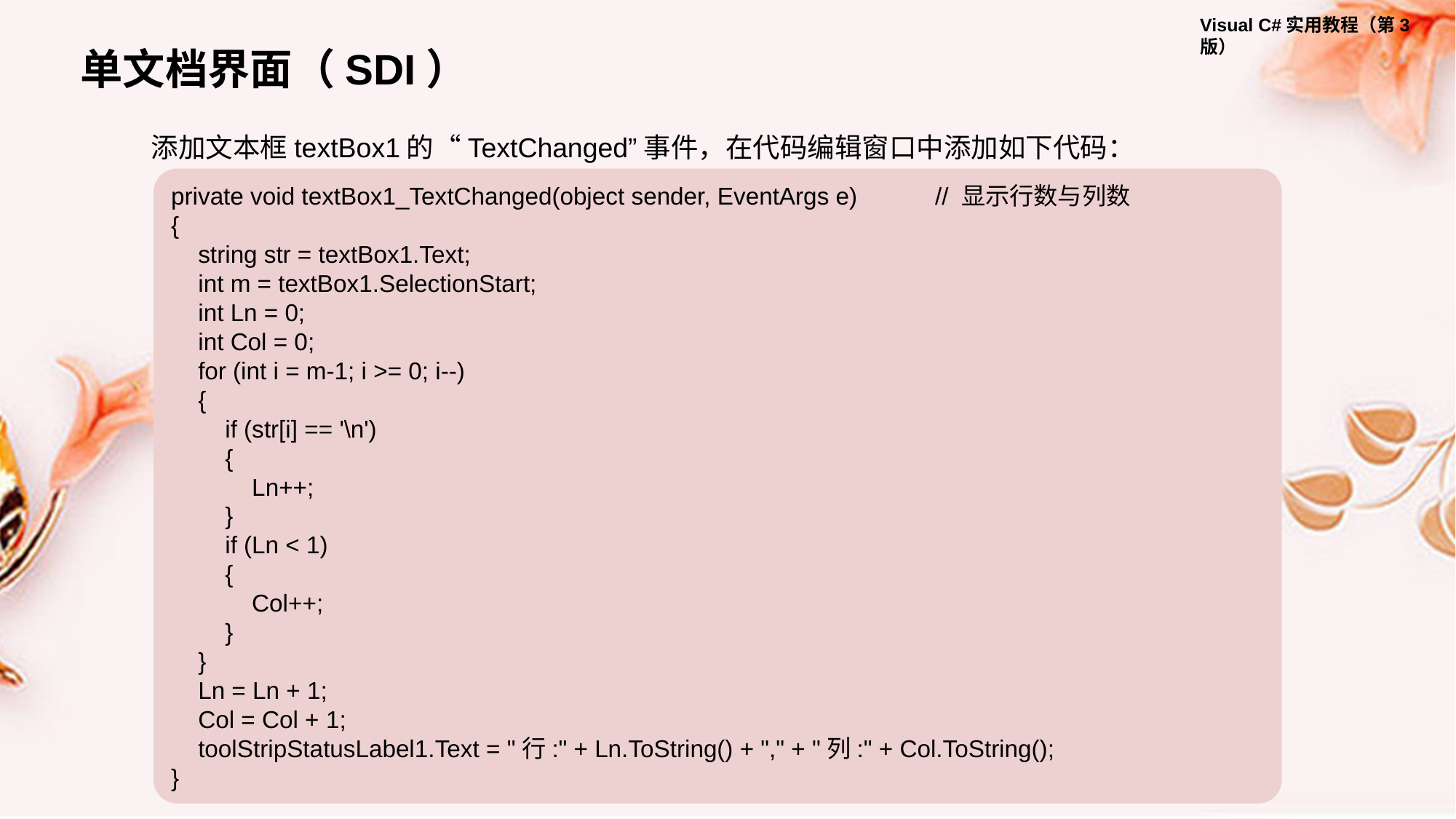

单文档界面（SDI）
添加文本框textBox1的“TextChanged”事件，在代码编辑窗口中添加如下代码：
private void textBox1_TextChanged(object sender, EventArgs e)	// 显示行数与列数
{
    string str = textBox1.Text;
    int m = textBox1.SelectionStart;
    int Ln = 0;
    int Col = 0;
    for (int i = m-1; i >= 0; i--)
    {
        if (str[i] == '\n')
        {
            Ln++;
        }
        if (Ln < 1)
        {
            Col++;
        }
    }
    Ln = Ln + 1;
    Col = Col + 1;
    toolStripStatusLabel1.Text = "行:" + Ln.ToString() + "," + "列:" + Col.ToString();
}